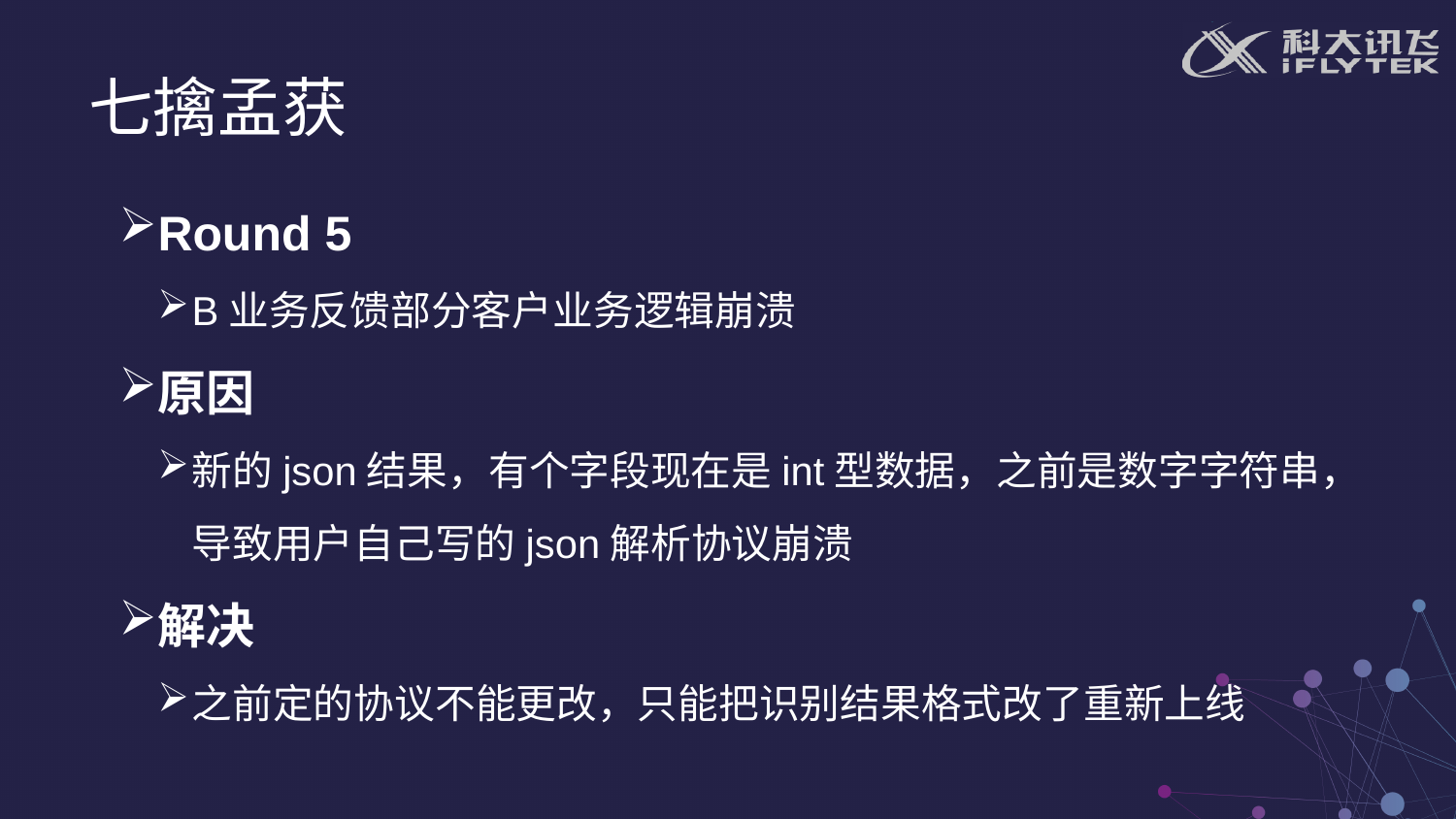

七擒孟获
Round 5
B业务反馈部分客户业务逻辑崩溃
原因
新的json结果，有个字段现在是int型数据，之前是数字字符串，导致用户自己写的json解析协议崩溃
解决
之前定的协议不能更改，只能把识别结果格式改了重新上线